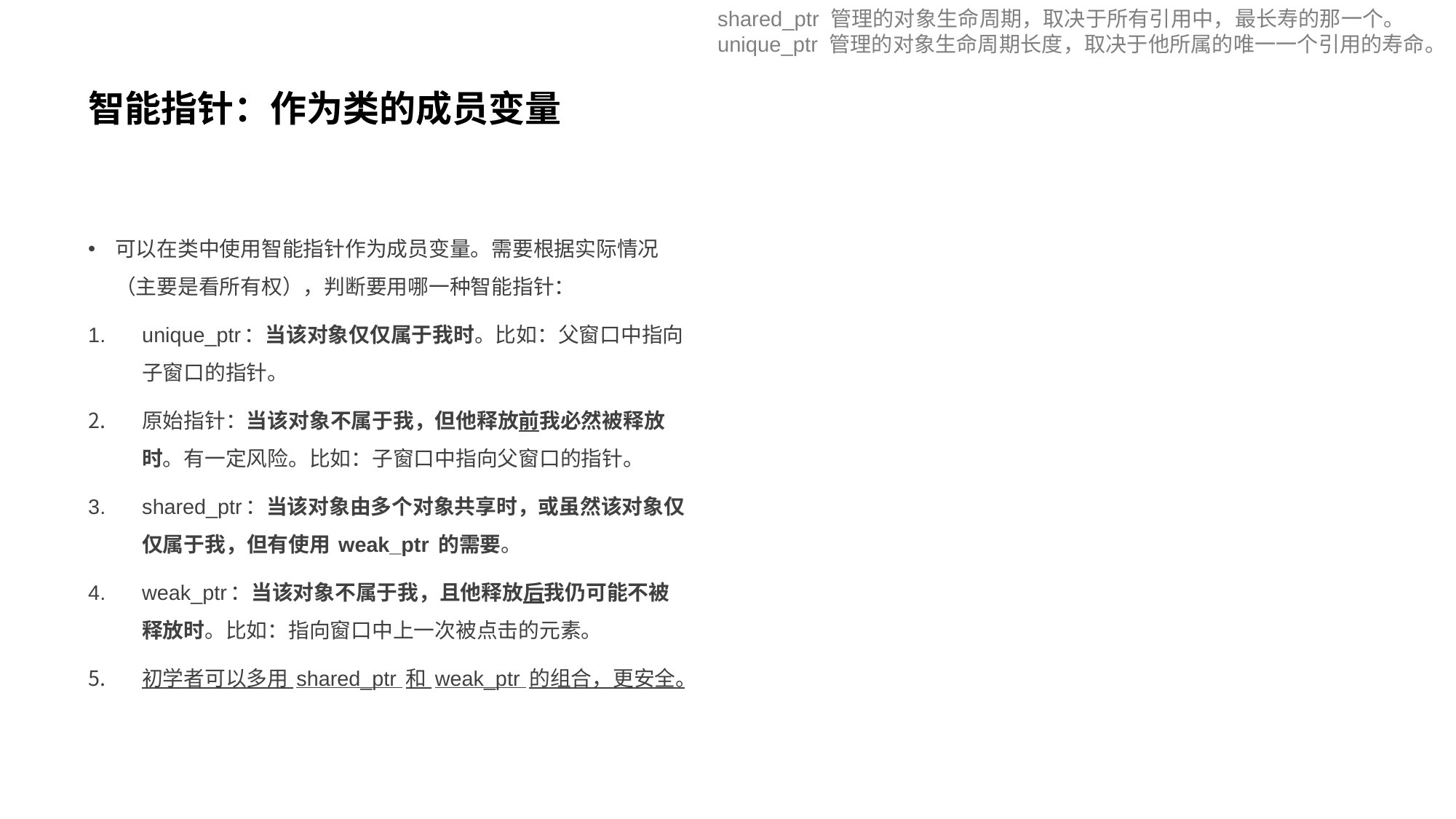

shared_ptr 管理的对象生命周期，取决于所有引用中，最长寿的那一个。
unique_ptr 管理的对象生命周期长度，取决于他所属的唯一一个引用的寿命。

# 智能指针：作为类的成员变量
可以在类中使用智能指针作为成员变量。需要根据实际情况（主要是看所有权），判断要用哪一种智能指针：
unique_ptr：当该对象仅仅属于我时。比如：父窗口中指向子窗口的指针。
原始指针：当该对象不属于我，但他释放前我必然被释放时。有一定风险。比如：子窗口中指向父窗口的指针。
shared_ptr：当该对象由多个对象共享时，或虽然该对象仅仅属于我，但有使用 weak_ptr 的需要。
weak_ptr：当该对象不属于我，且他释放后我仍可能不被释放时。比如：指向窗口中上一次被点击的元素。
初学者可以多用 shared_ptr 和 weak_ptr 的组合，更安全。